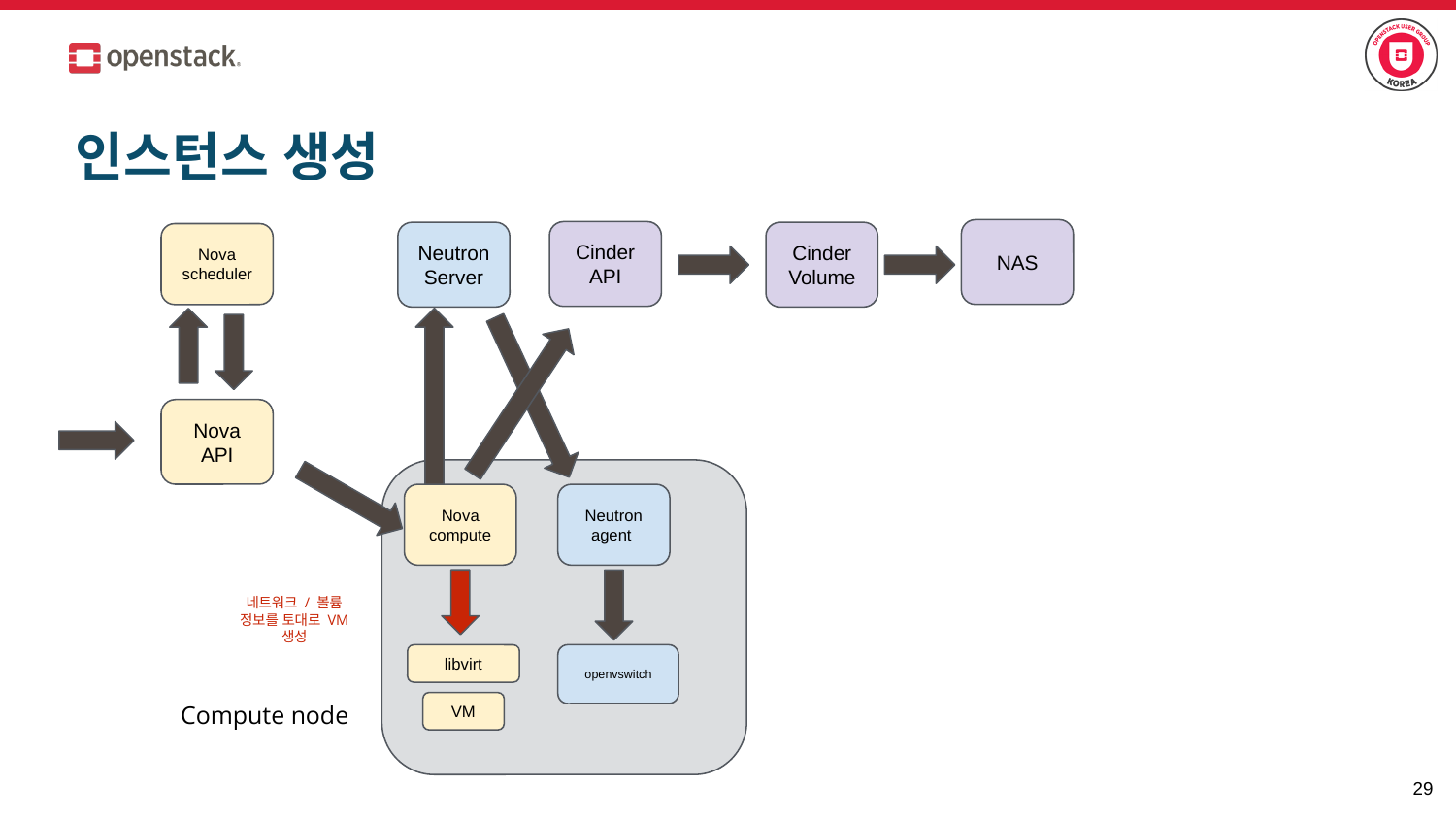

# 인스턴스 생성
NAS
Cinder
API
Neutron
Server
Cinder
Volume
Nova
scheduler

Nova
API

Nova
compute
Neutron
agent
네트워크 / 볼륨 정보를 토대로 VM 생성

libvirt
openvswitch
Compute node
VM
29